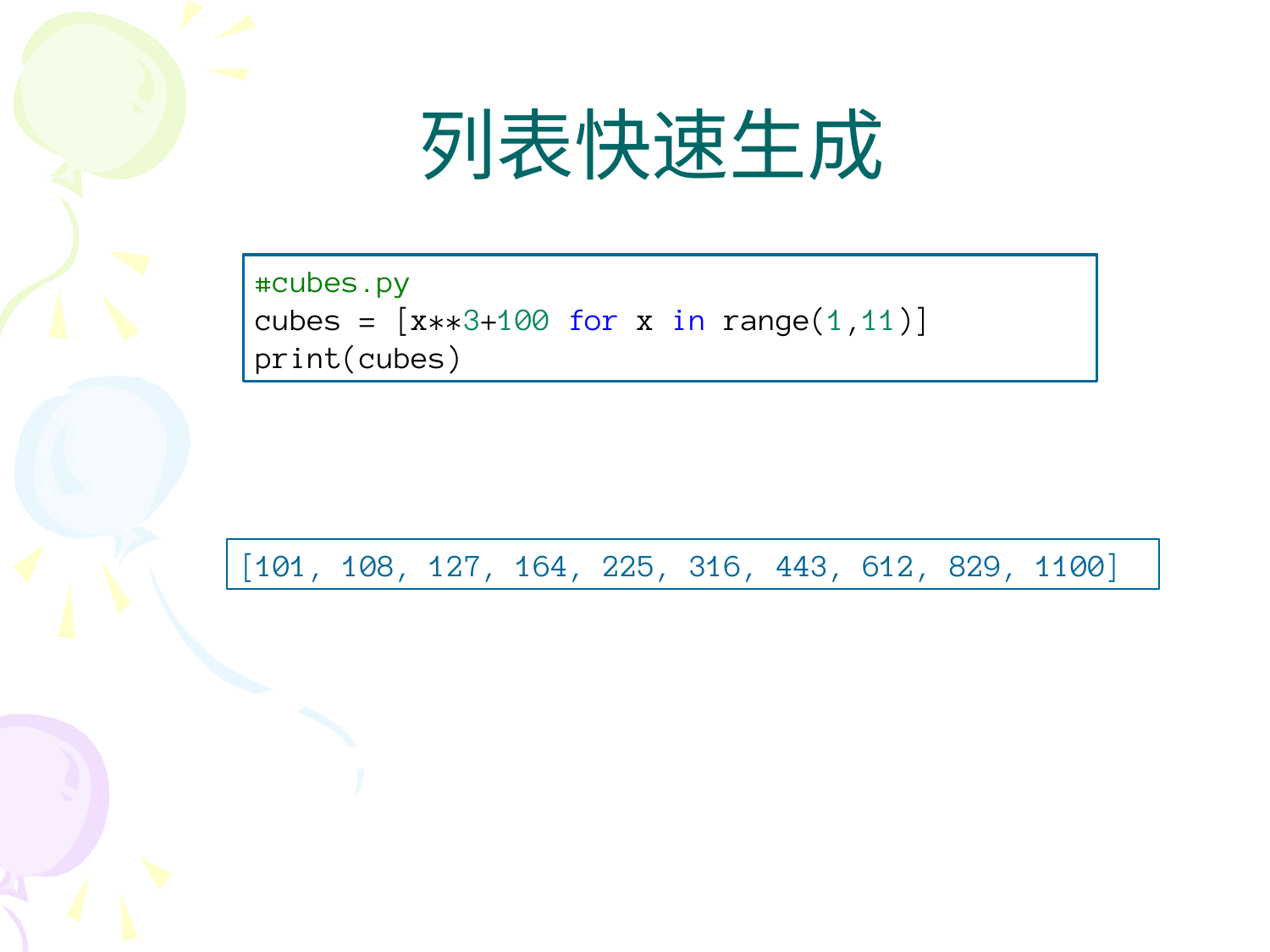

# 列表快速生成
#cubes.py
cubes = [x**3+100 for x in range(1,11)]
print(cubes)
[101, 108, 127, 164, 225, 316, 443, 612, 829, 1100]